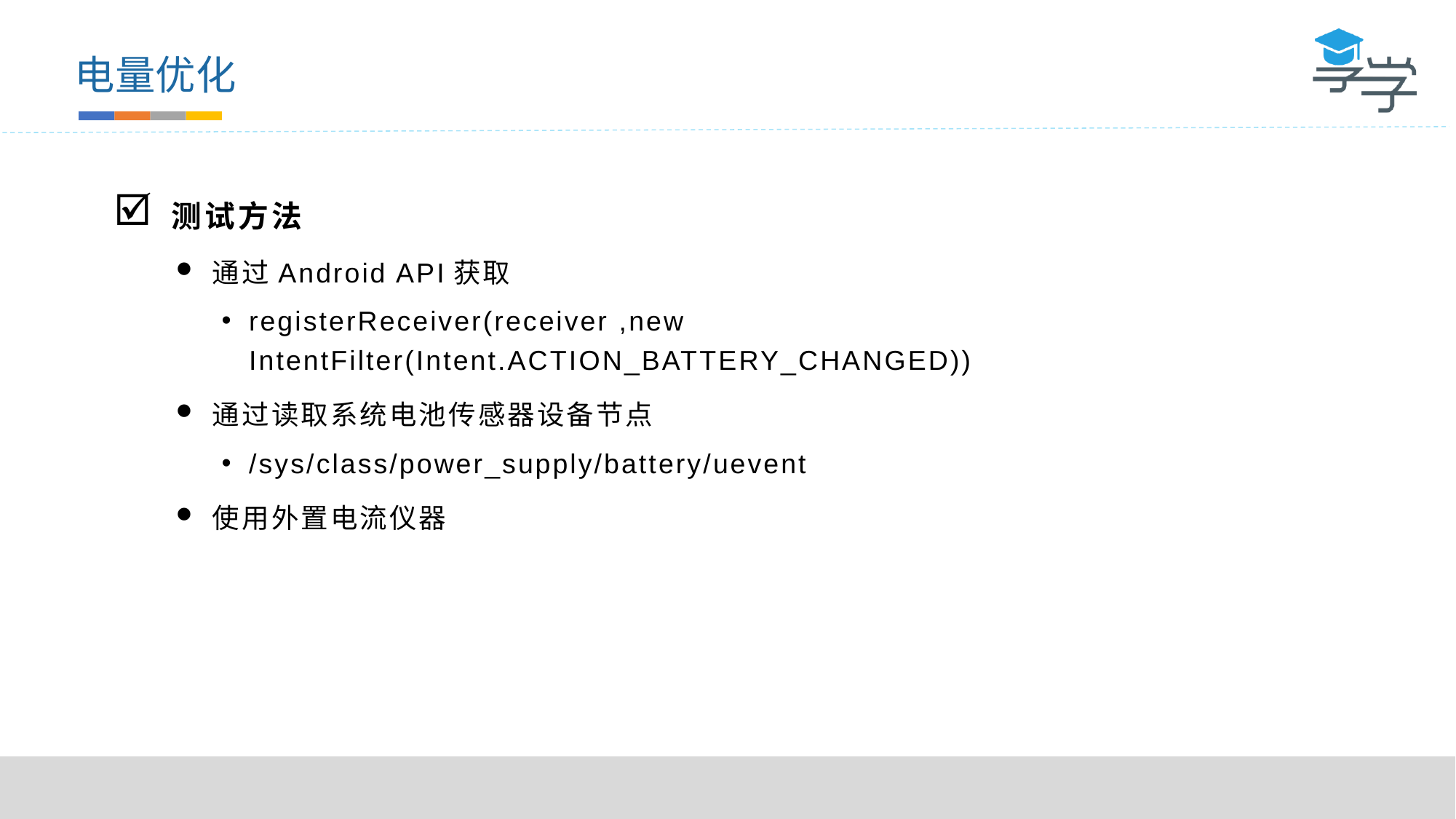

电量优化

测试方法
通过Android API获取
registerReceiver(receiver ,new IntentFilter(Intent.ACTION_BATTERY_CHANGED))
通过读取系统电池传感器设备节点
/sys/class/power_supply/battery/uevent
使用外置电流仪器